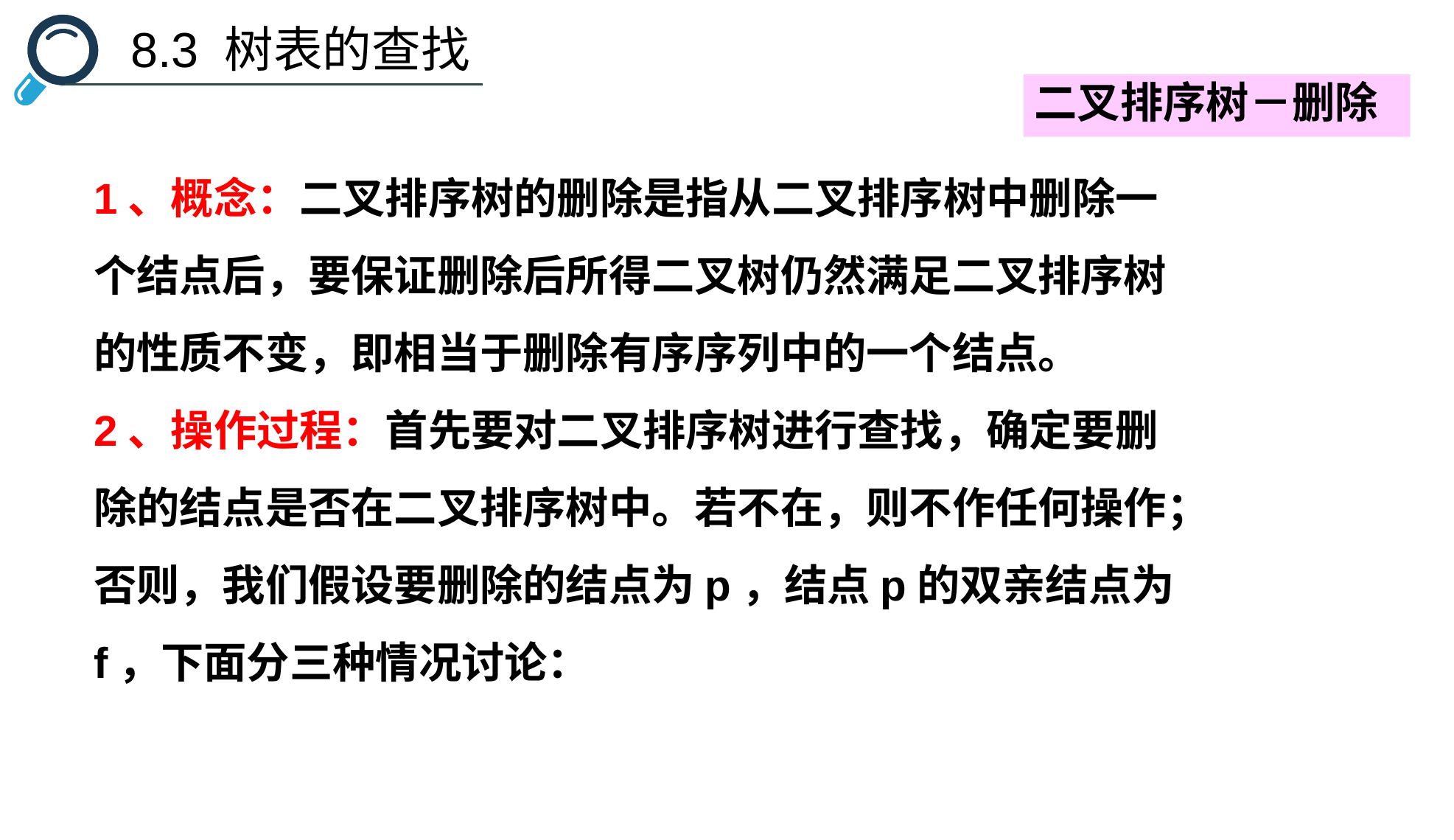

8.3 树表的查找
二叉排序树－删除
1、概念：二叉排序树的删除是指从二叉排序树中删除一个结点后，要保证删除后所得二叉树仍然满足二叉排序树的性质不变，即相当于删除有序序列中的一个结点。
2、操作过程：首先要对二叉排序树进行查找，确定要删除的结点是否在二叉排序树中。若不在，则不作任何操作；否则，我们假设要删除的结点为p，结点p的双亲结点为f，下面分三种情况讨论：